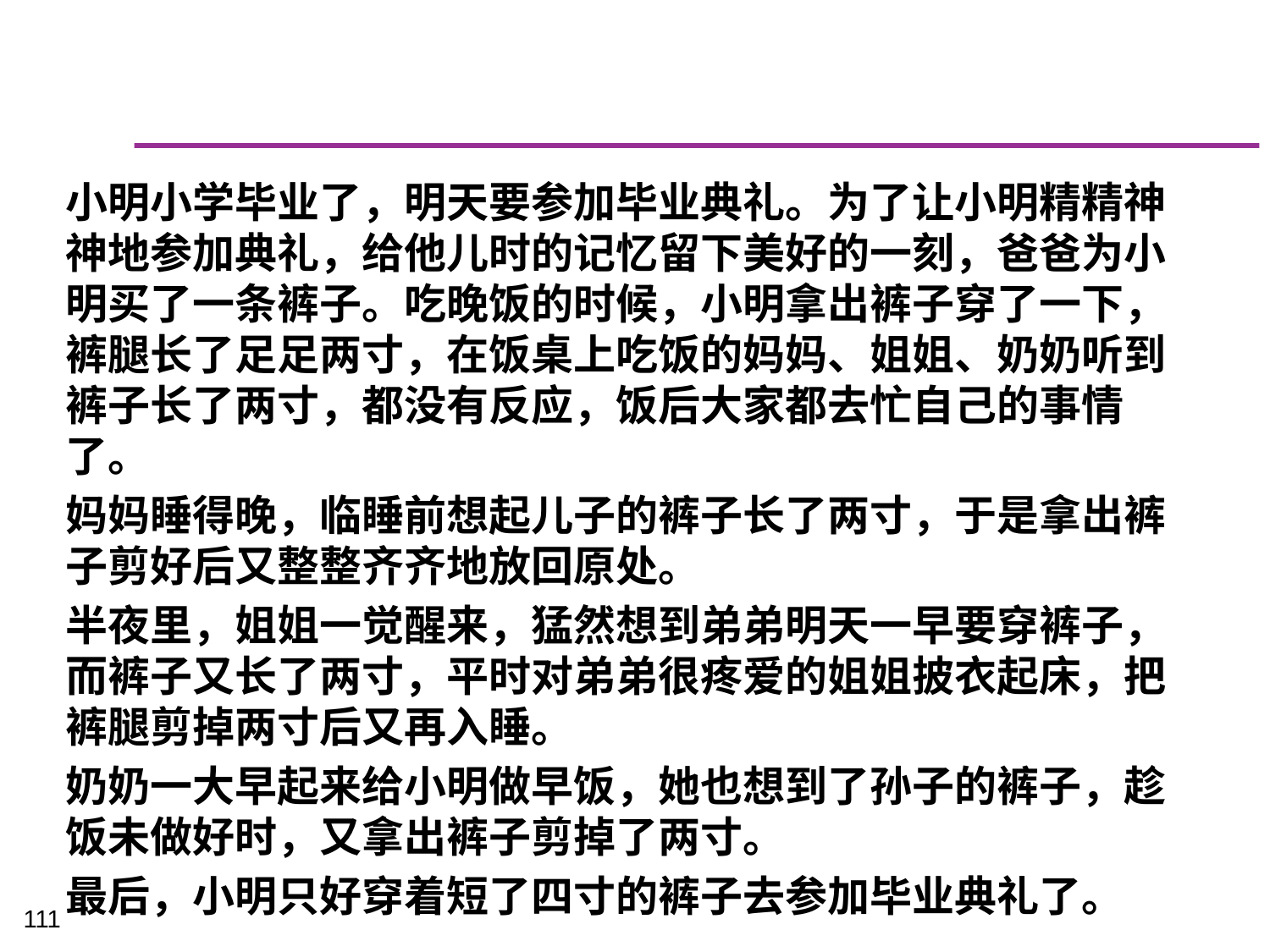

#
小明小学毕业了，明天要参加毕业典礼。为了让小明精精神神地参加典礼，给他儿时的记忆留下美好的一刻，爸爸为小明买了一条裤子。吃晚饭的时候，小明拿出裤子穿了一下，裤腿长了足足两寸，在饭桌上吃饭的妈妈、姐姐、奶奶听到裤子长了两寸，都没有反应，饭后大家都去忙自己的事情了。
妈妈睡得晚，临睡前想起儿子的裤子长了两寸，于是拿出裤子剪好后又整整齐齐地放回原处。
半夜里，姐姐一觉醒来，猛然想到弟弟明天一早要穿裤子，而裤子又长了两寸，平时对弟弟很疼爱的姐姐披衣起床，把裤腿剪掉两寸后又再入睡。
奶奶一大早起来给小明做早饭，她也想到了孙子的裤子，趁饭未做好时，又拿出裤子剪掉了两寸。
最后，小明只好穿着短了四寸的裤子去参加毕业典礼了。
111